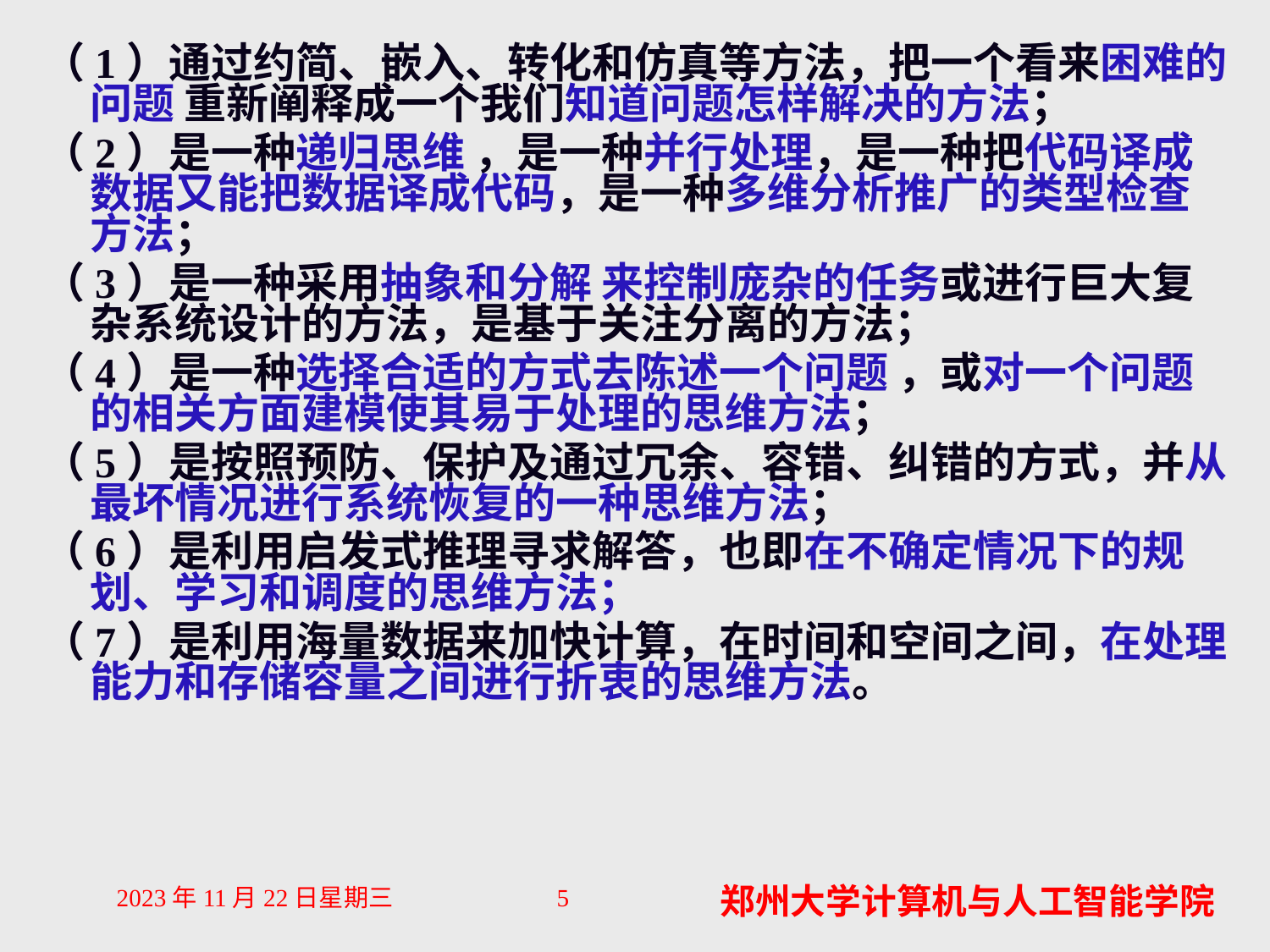

（1）通过约简、嵌入、转化和仿真等方法，把一个看来困难的问题 重新阐释成一个我们知道问题怎样解决的方法；
（2）是一种递归思维 ，是一种并行处理，是一种把代码译成数据又能把数据译成代码，是一种多维分析推广的类型检查方法；
（3）是一种采用抽象和分解 来控制庞杂的任务或进行巨大复杂系统设计的方法，是基于关注分离的方法；
（4）是一种选择合适的方式去陈述一个问题 ，或对一个问题的相关方面建模使其易于处理的思维方法；
（5）是按照预防、保护及通过冗余、容错、纠错的方式，并从最坏情况进行系统恢复的一种思维方法；
（6）是利用启发式推理寻求解答，也即在不确定情况下的规划、学习和调度的思维方法；
（7）是利用海量数据来加快计算，在时间和空间之间，在处理能力和存储容量之间进行折衷的思维方法。